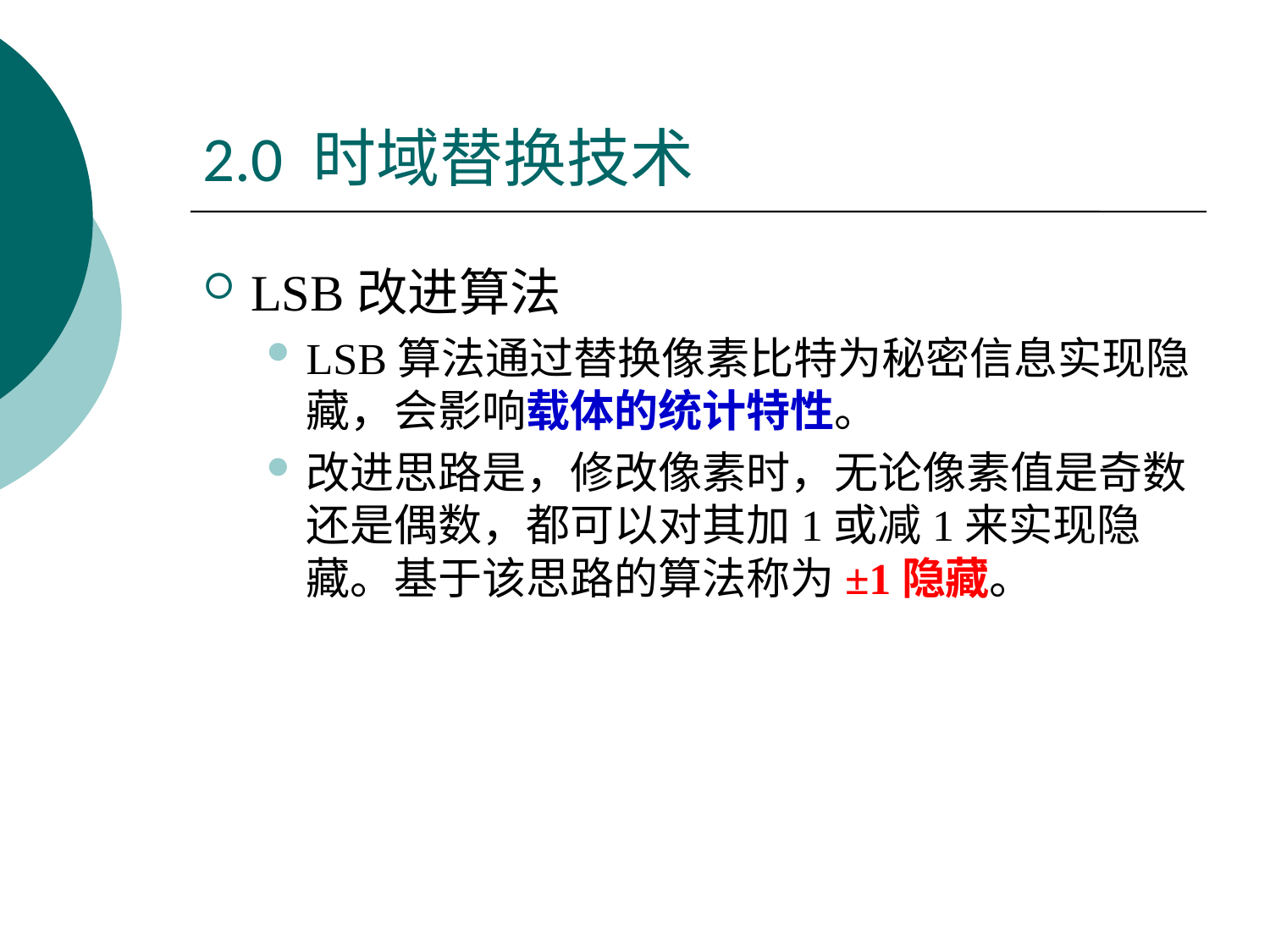

# 2.0 时域替换技术
LSB改进算法
LSB算法通过替换像素比特为秘密信息实现隐藏，会影响载体的统计特性。
改进思路是，修改像素时，无论像素值是奇数还是偶数，都可以对其加1或减1来实现隐藏。基于该思路的算法称为±1隐藏。